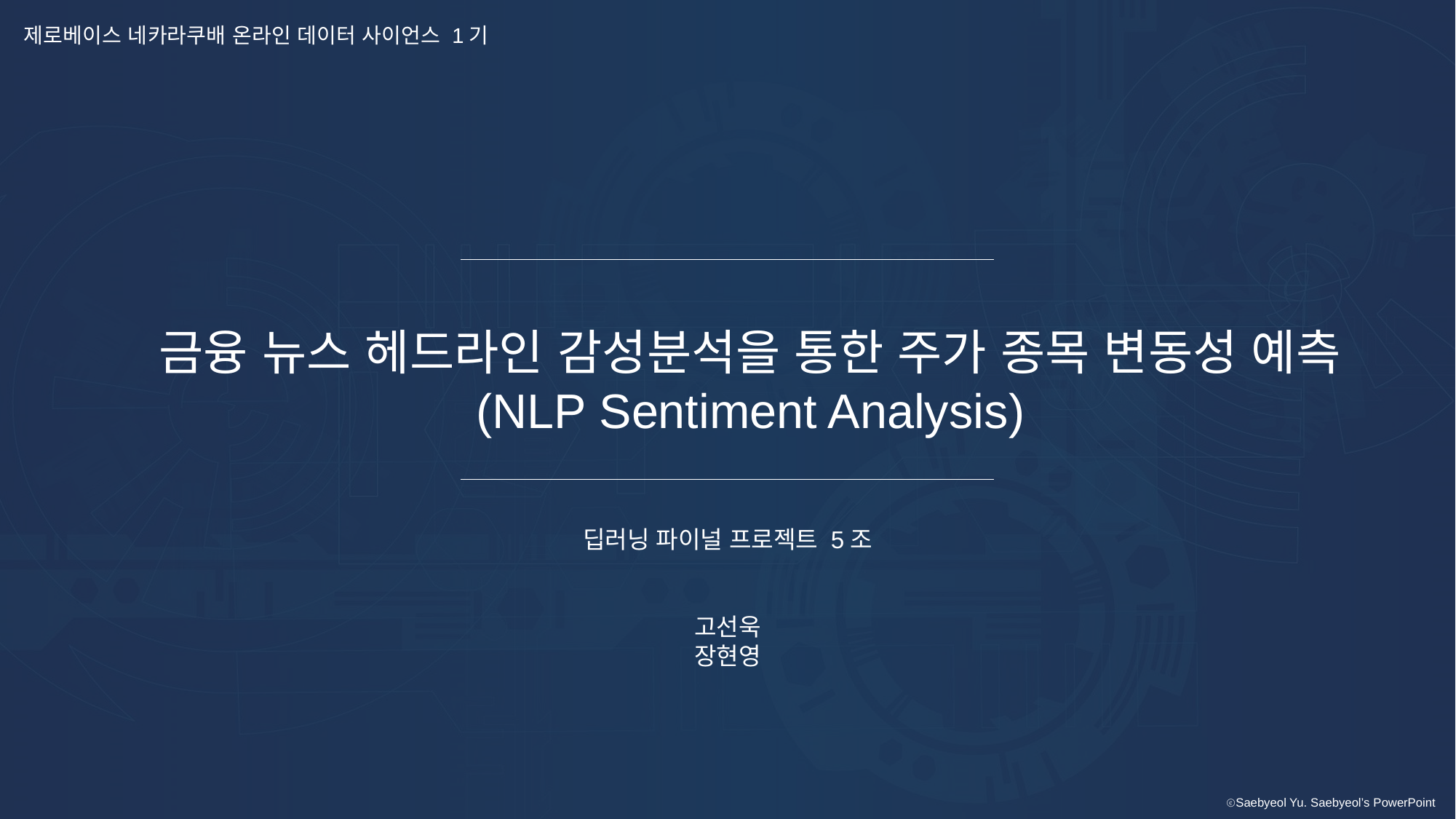

제로베이스 네카라쿠배 온라인 데이터 사이언스 1기
금융 뉴스 헤드라인 감성분석을 통한 주가 종목 변동성 예측
(NLP Sentiment Analysis)
딥러닝 파이널 프로젝트 5조

고선욱
장현영